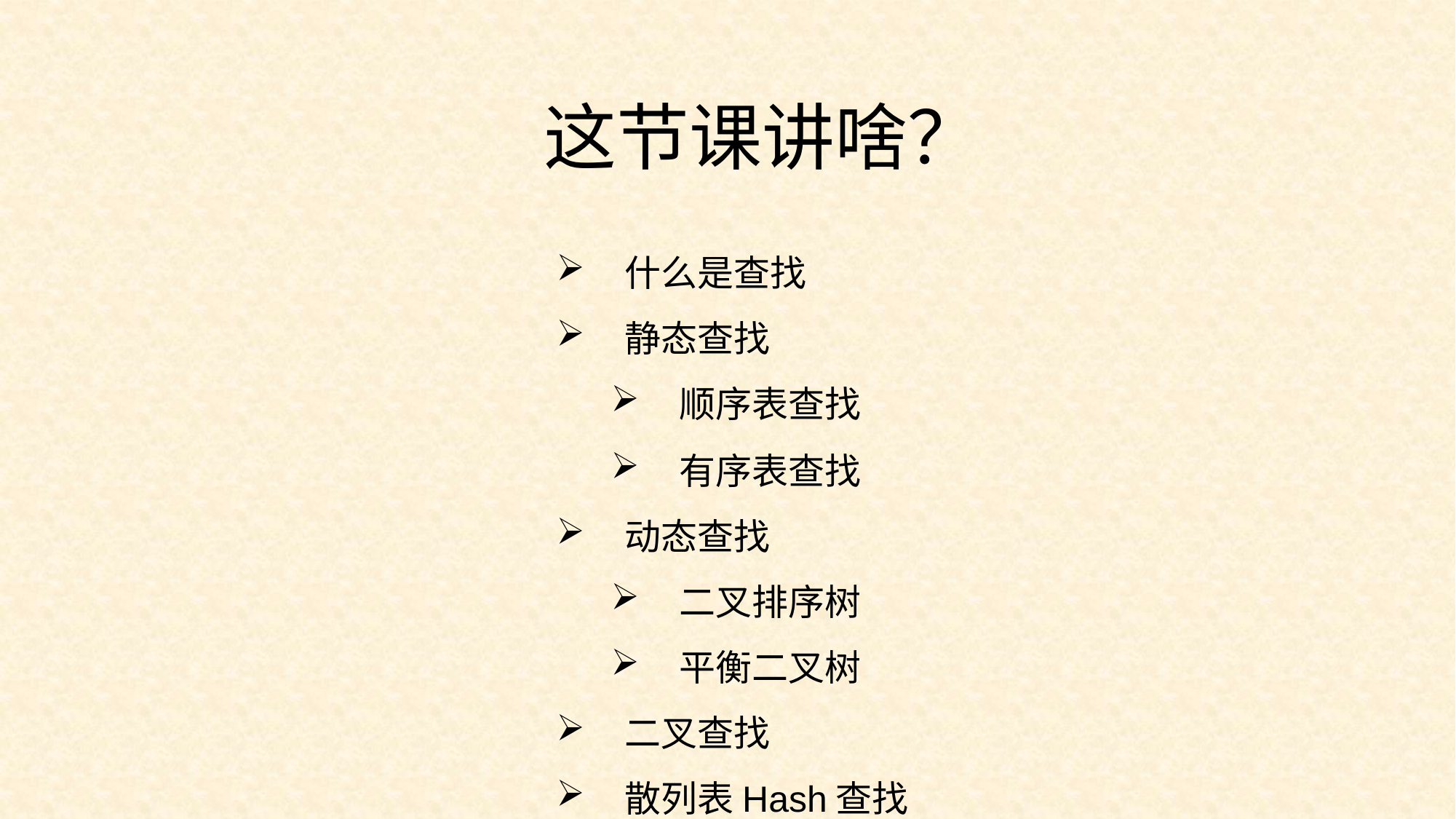

这节课讲啥？
什么是查找
静态查找
顺序表查找
有序表查找
动态查找
二叉排序树
平衡二叉树
二叉查找
散列表Hash查找